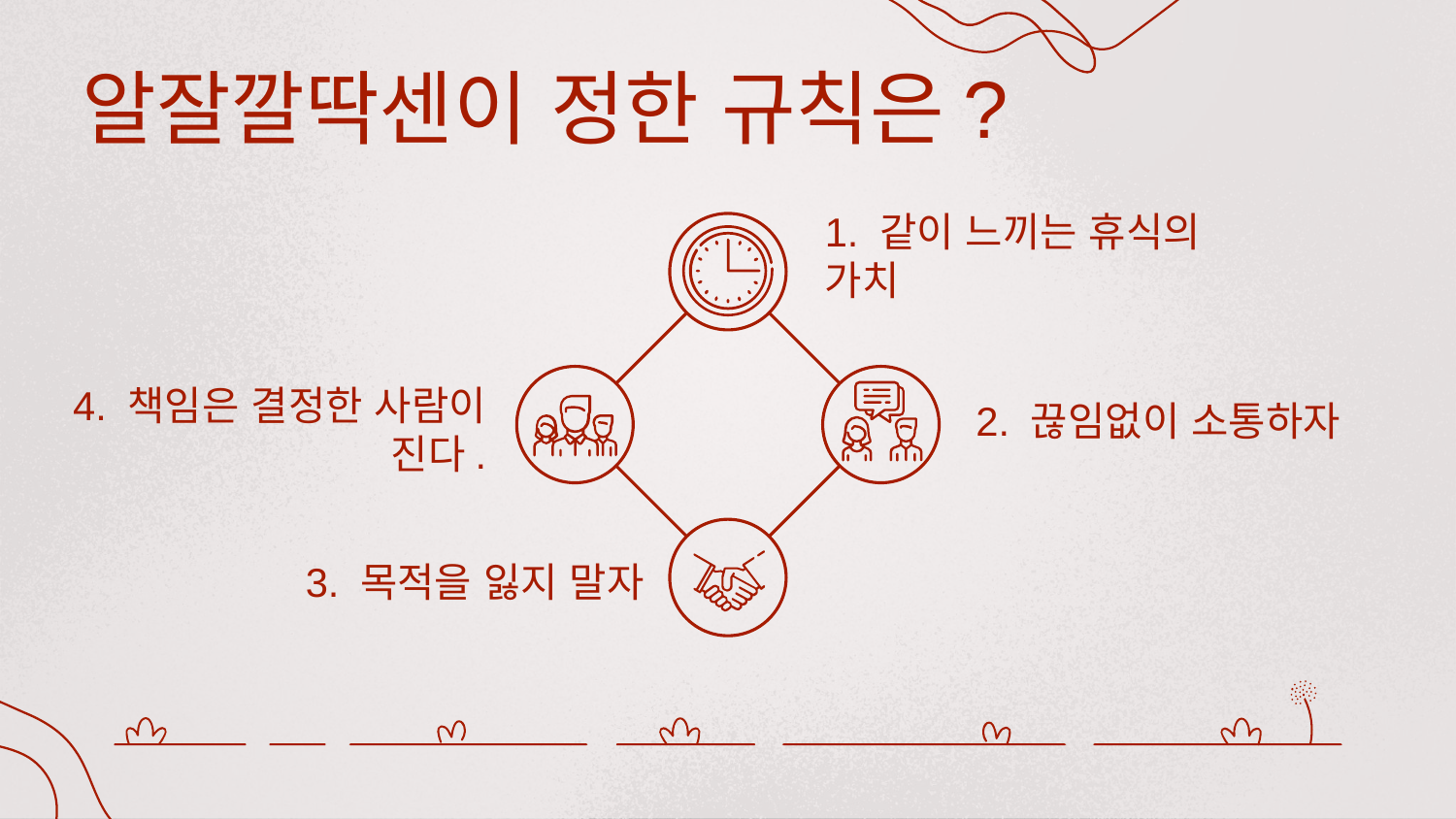

# 알잘깔딱센이 정한 규칙은?

1. 같이 느끼는 휴식의 가치

2. 끊임없이 소통하자
4. 책임은 결정한 사람이 진다.

3. 목적을 잃지 말자